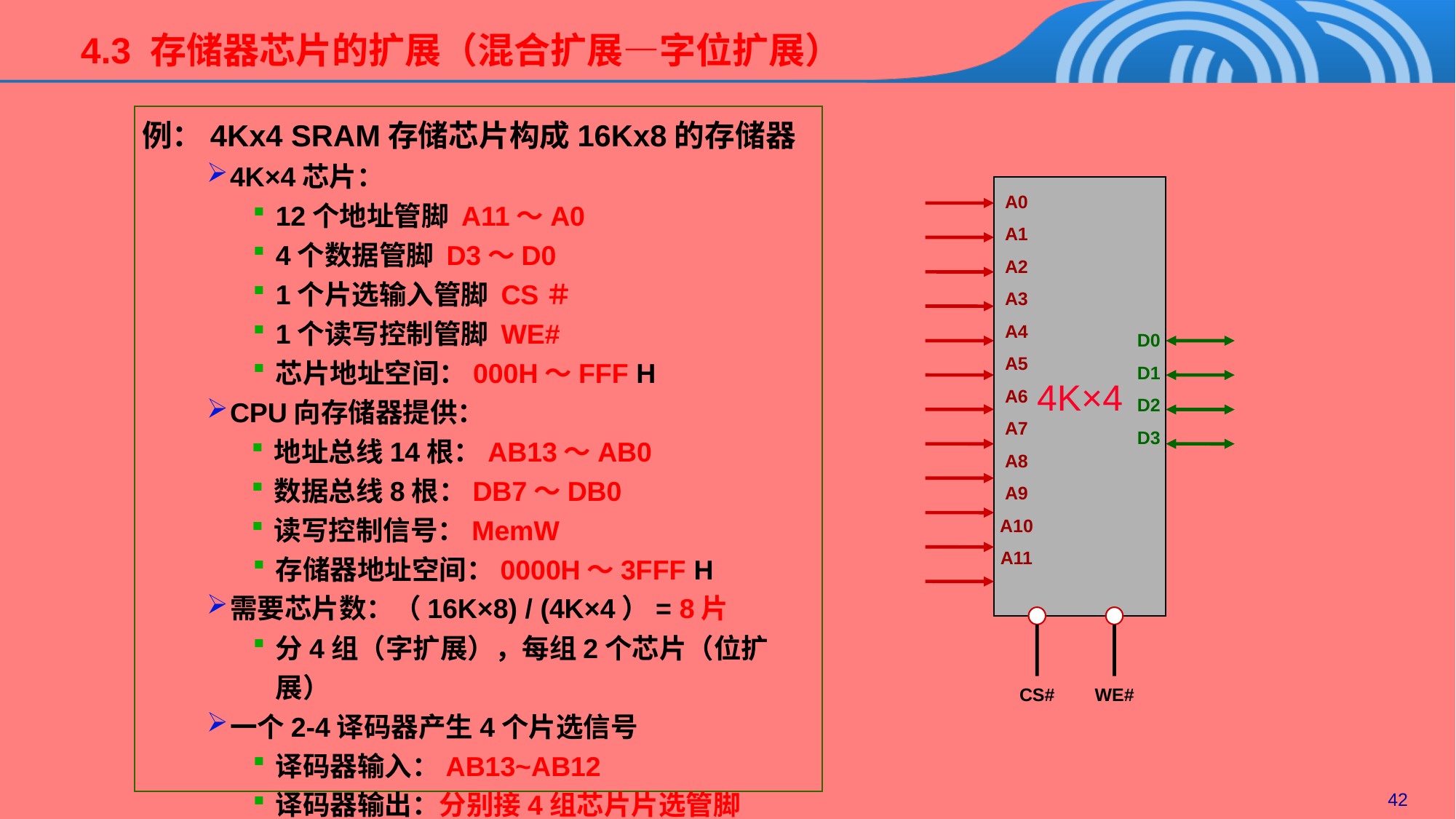

4.3 存储器芯片的扩展（混合扩展—字位扩展）
例：4Kx4 SRAM存储芯片构成16Kx8的存储器
4K×4芯片：
12个地址管脚 A11～A0
4个数据管脚 D3～D0
1个片选输入管脚 CS＃
1个读写控制管脚 WE#
芯片地址空间：000H～FFF H
CPU向存储器提供：
地址总线14根：AB13～AB0
数据总线8根：DB7～DB0
读写控制信号：MemW
存储器地址空间：0000H～3FFF H
需要芯片数：（16K×8) / (4K×4）= 8片
分4组（字扩展），每组2个芯片（位扩展）
一个2-4译码器产生4个片选信号
译码器输入：AB13~AB12
译码器输出：分别接4组芯片片选管脚
4K×4
A0
A1
A2
A3
A4
A5
A6
A7
A8
A9
A10
A11

D0
D1
D2
D3

CS#
WE#